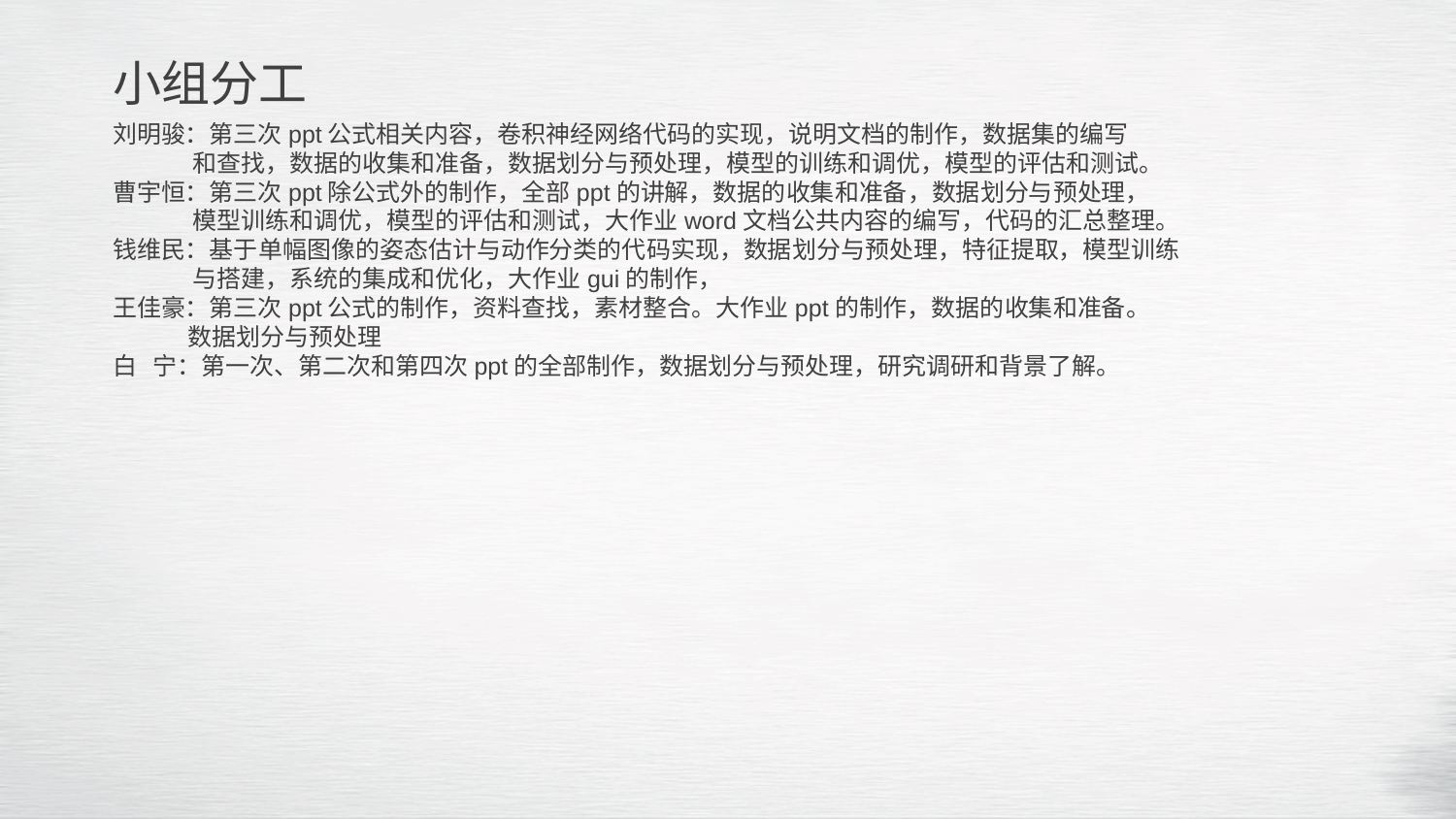

小组分工
刘明骏：第三次ppt公式相关内容，卷积神经网络代码的实现，说明文档的制作，数据集的编写
              和查找，数据的收集和准备，数据划分与预处理，模型的训练和调优，模型的评估和测试。
曹宇恒：第三次ppt除公式外的制作，全部ppt的讲解，数据的收集和准备，数据划分与预处理，
              模型训练和调优，模型的评估和测试，大作业word文档公共内容的编写，代码的汇总整理。
钱维民：基于单幅图像的姿态估计与动作分类的代码实现，数据划分与预处理，特征提取，模型训练
              与搭建，系统的集成和优化，大作业gui的制作，
王佳豪：第三次ppt公式的制作，资料查找，素材整合。大作业ppt的制作，数据的收集和准备。
             数据划分与预处理
白   宁：第一次、第二次和第四次ppt的全部制作，数据划分与预处理，研究调研和背景了解。